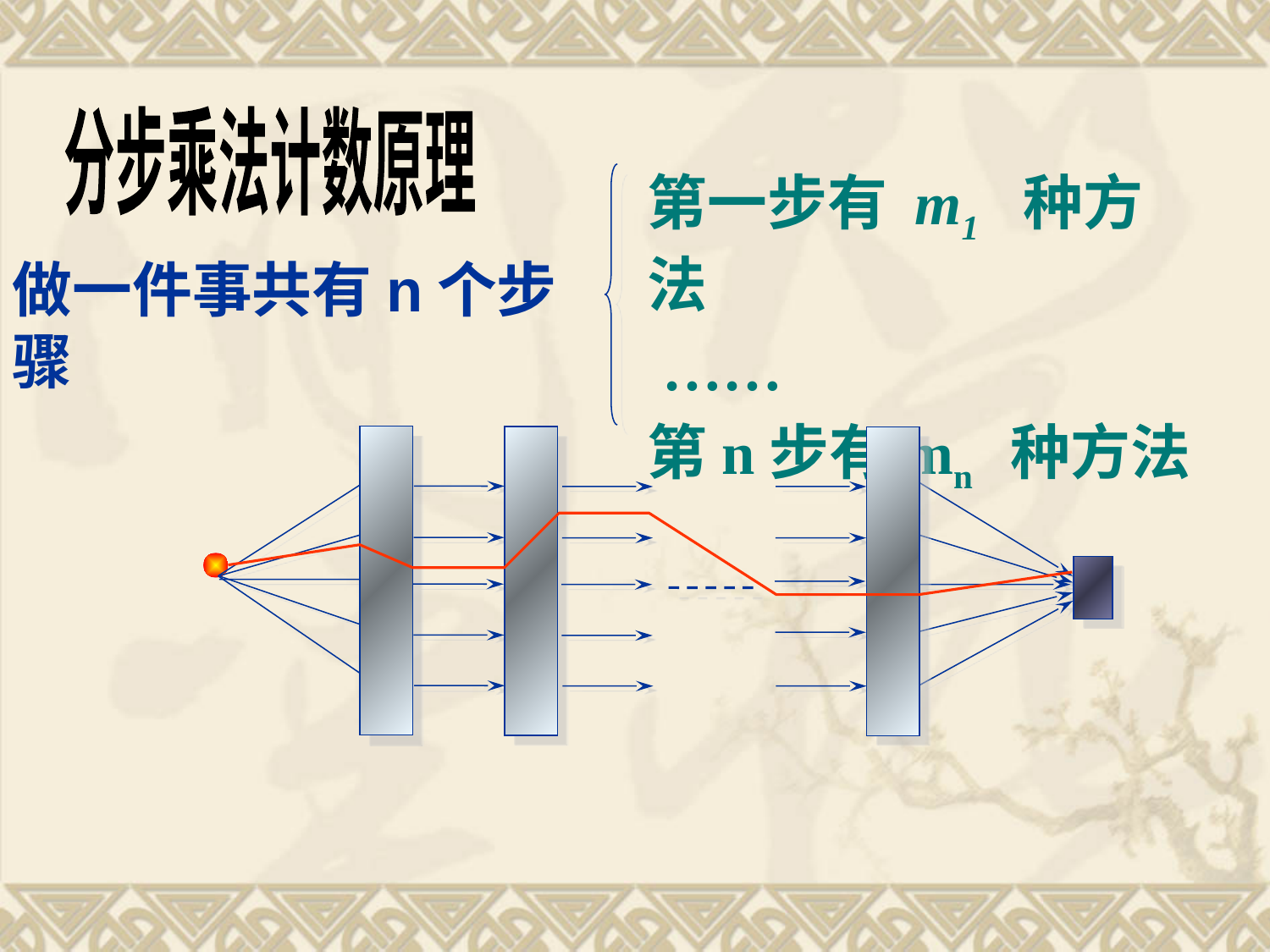

分步乘法计数原理
第一步有 m1  种方法
 ……
第n步有mn  种方法

做一件事共有n个步骤